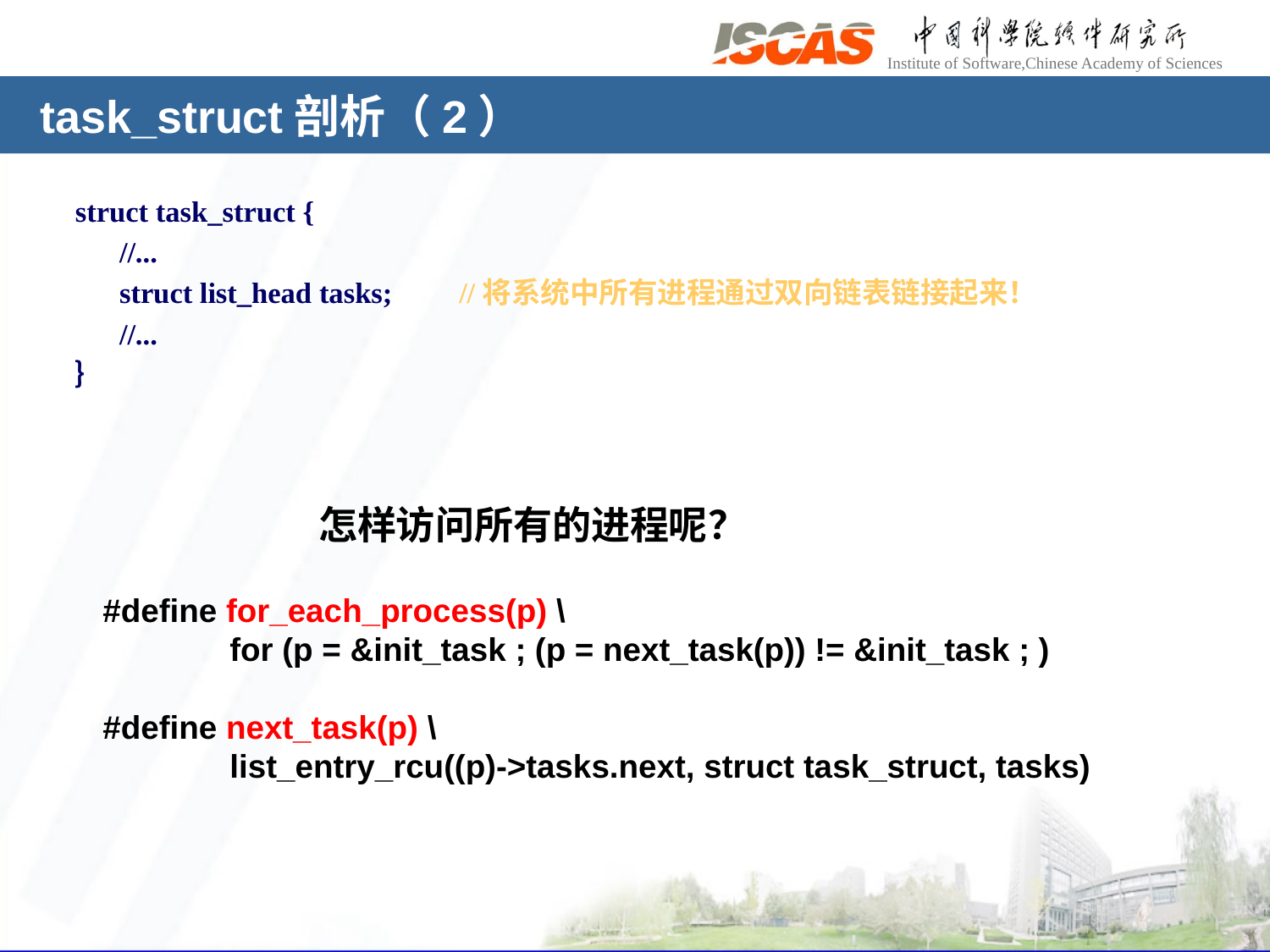

# task_struct剖析（2）
struct task_struct {
	//...
	struct list_head tasks;         //将系统中所有进程通过双向链表链接起来！
	//...
｝
怎样访问所有的进程呢？
#define for_each_process(p) \
	for (p = &init_task ; (p = next_task(p)) != &init_task ; )

#define next_task(p) \
	list_entry_rcu((p)->tasks.next, struct task_struct, tasks)